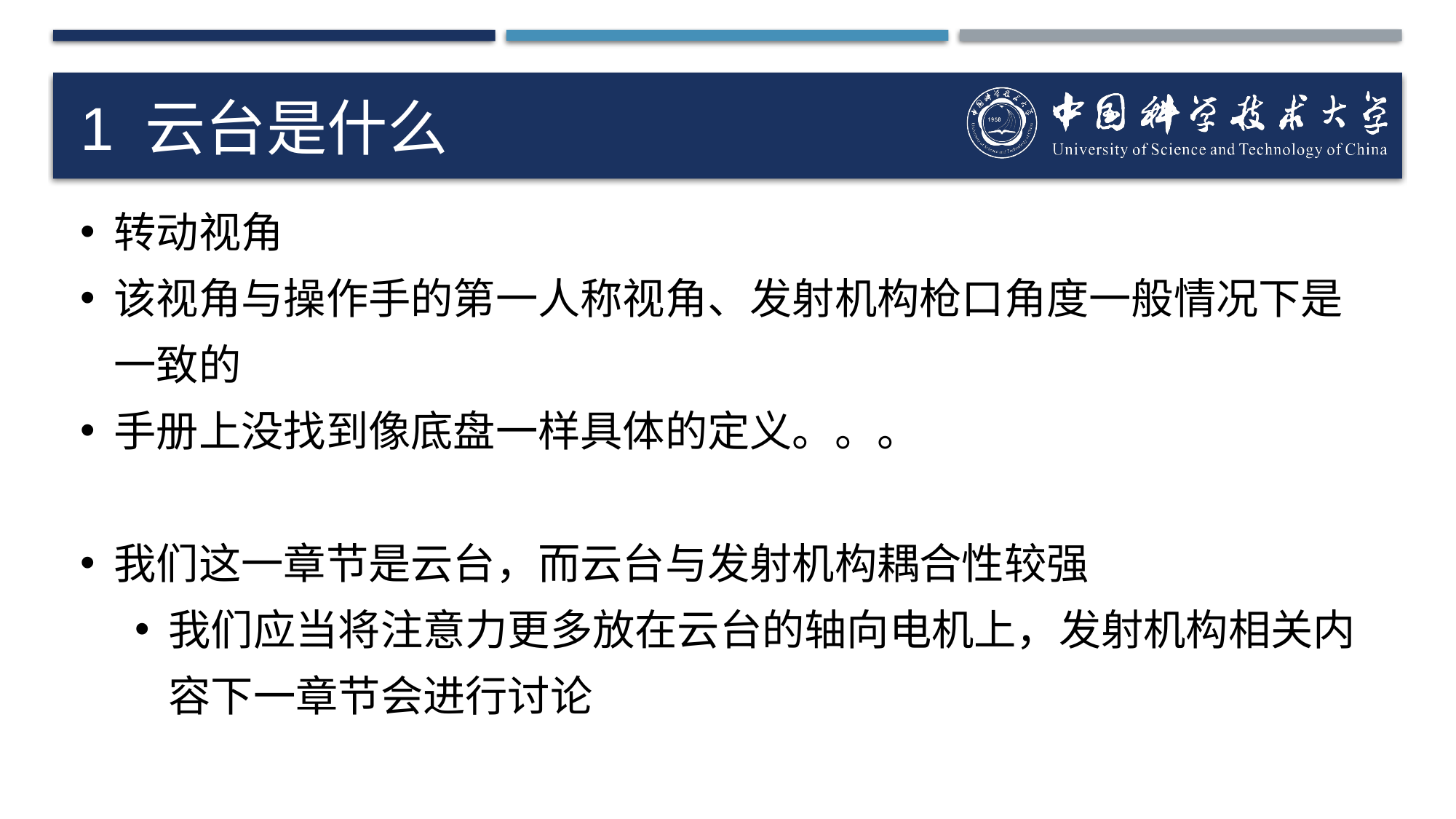

# 1 云台是什么
转动视角
该视角与操作手的第一人称视角、发射机构枪口角度一般情况下是一致的
手册上没找到像底盘一样具体的定义。。。

我们这一章节是云台，而云台与发射机构耦合性较强
我们应当将注意力更多放在云台的轴向电机上，发射机构相关内容下一章节会进行讨论